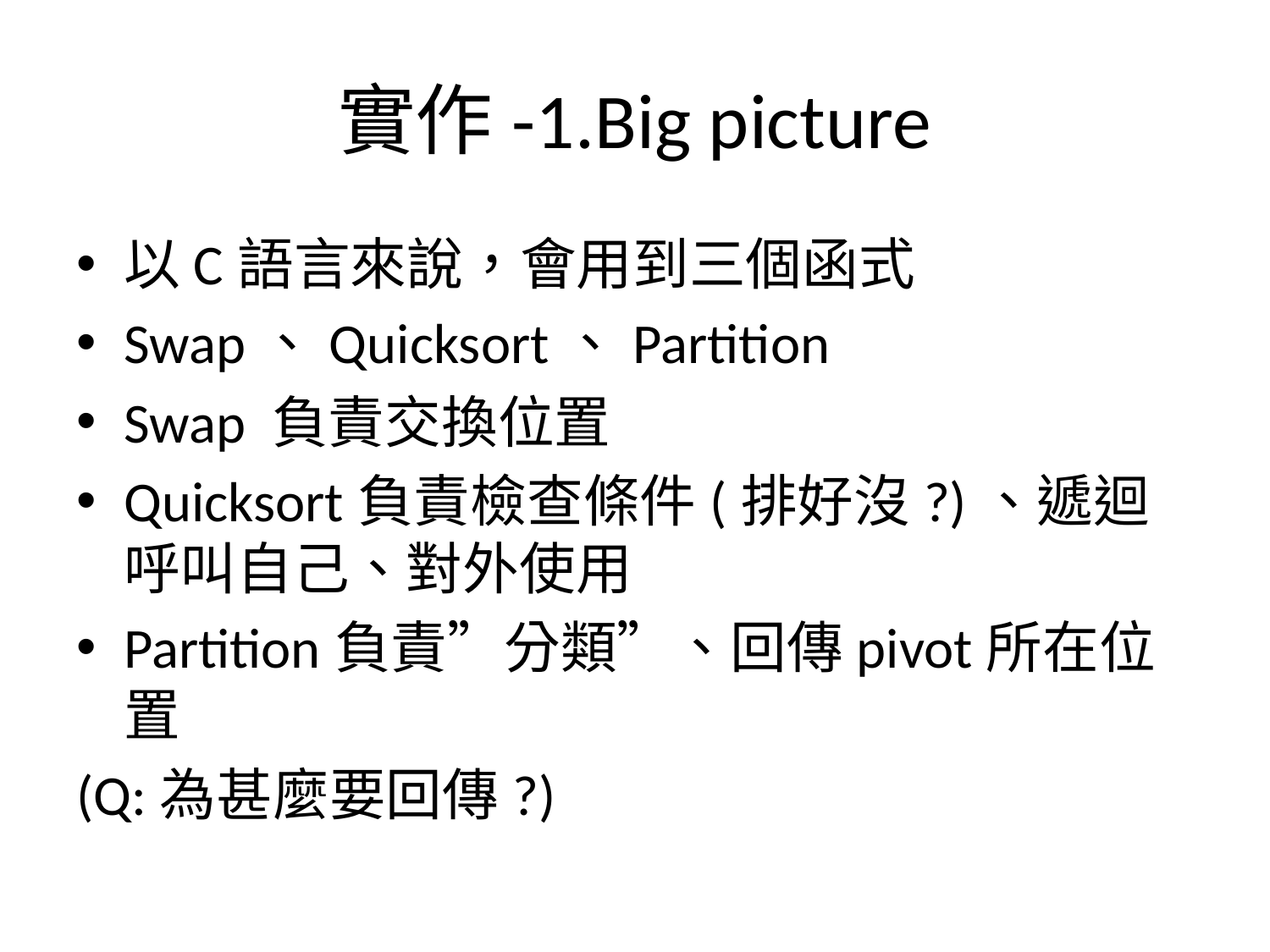

# 實作-1.Big picture
以C語言來說，會用到三個函式
Swap、Quicksort、Partition
Swap 負責交換位置
Quicksort負責檢查條件(排好沒?)、遞迴呼叫自己、對外使用
Partition負責”分類”、回傳pivot所在位置
(Q:為甚麼要回傳?)